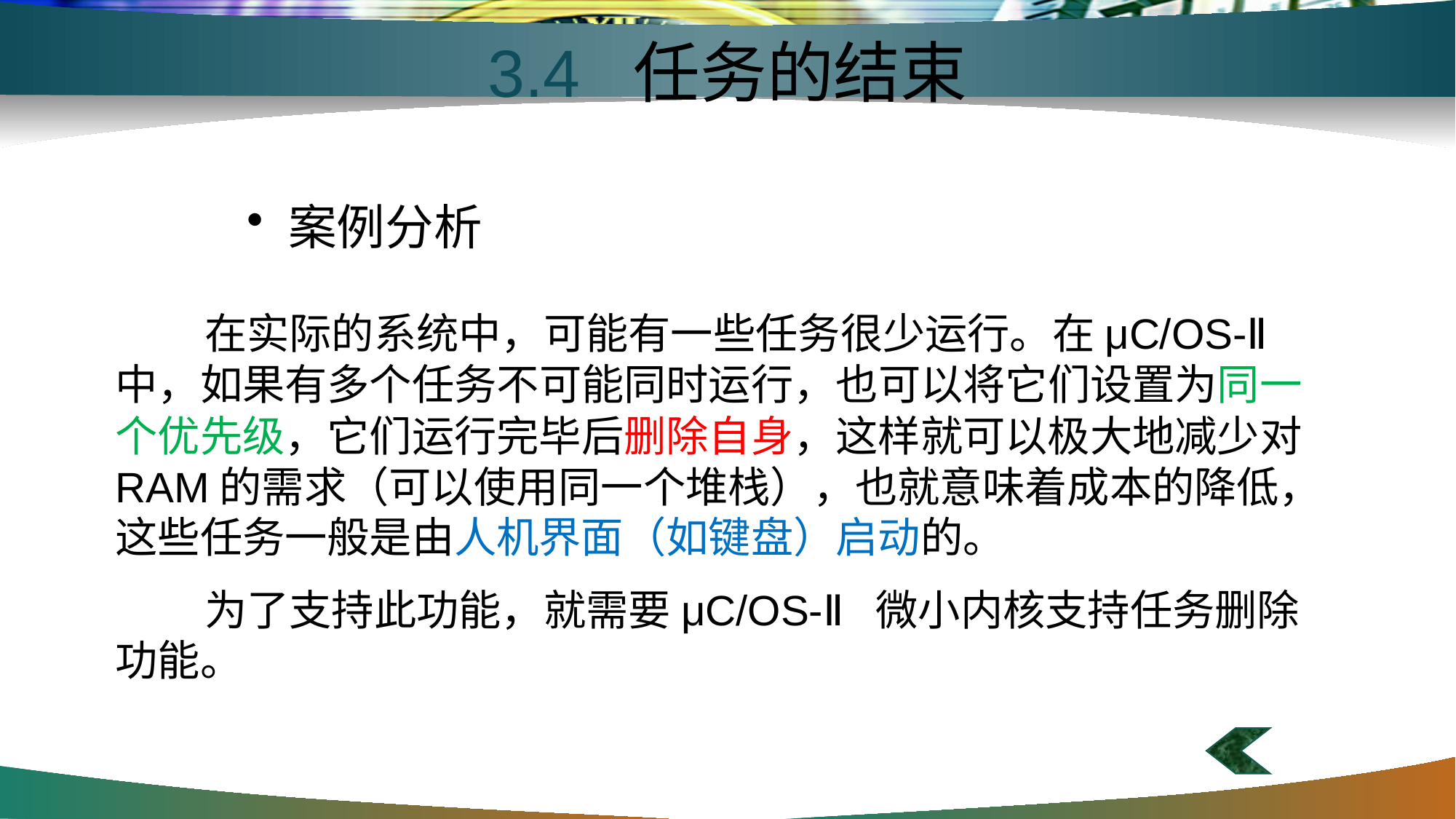

3.4  任务的结束
#

案例分析
     在实际的系统中，可能有一些任务很少运行。在μC/OS-Ⅱ中，如果有多个任务不可能同时运行，也可以将它们设置为同一个优先级，它们运行完毕后删除自身，这样就可以极大地减少对RAM的需求（可以使用同一个堆栈），也就意味着成本的降低，这些任务一般是由人机界面（如键盘）启动的。
     为了支持此功能，就需要μC/OS-Ⅱ微小内核支持任务删除功能。